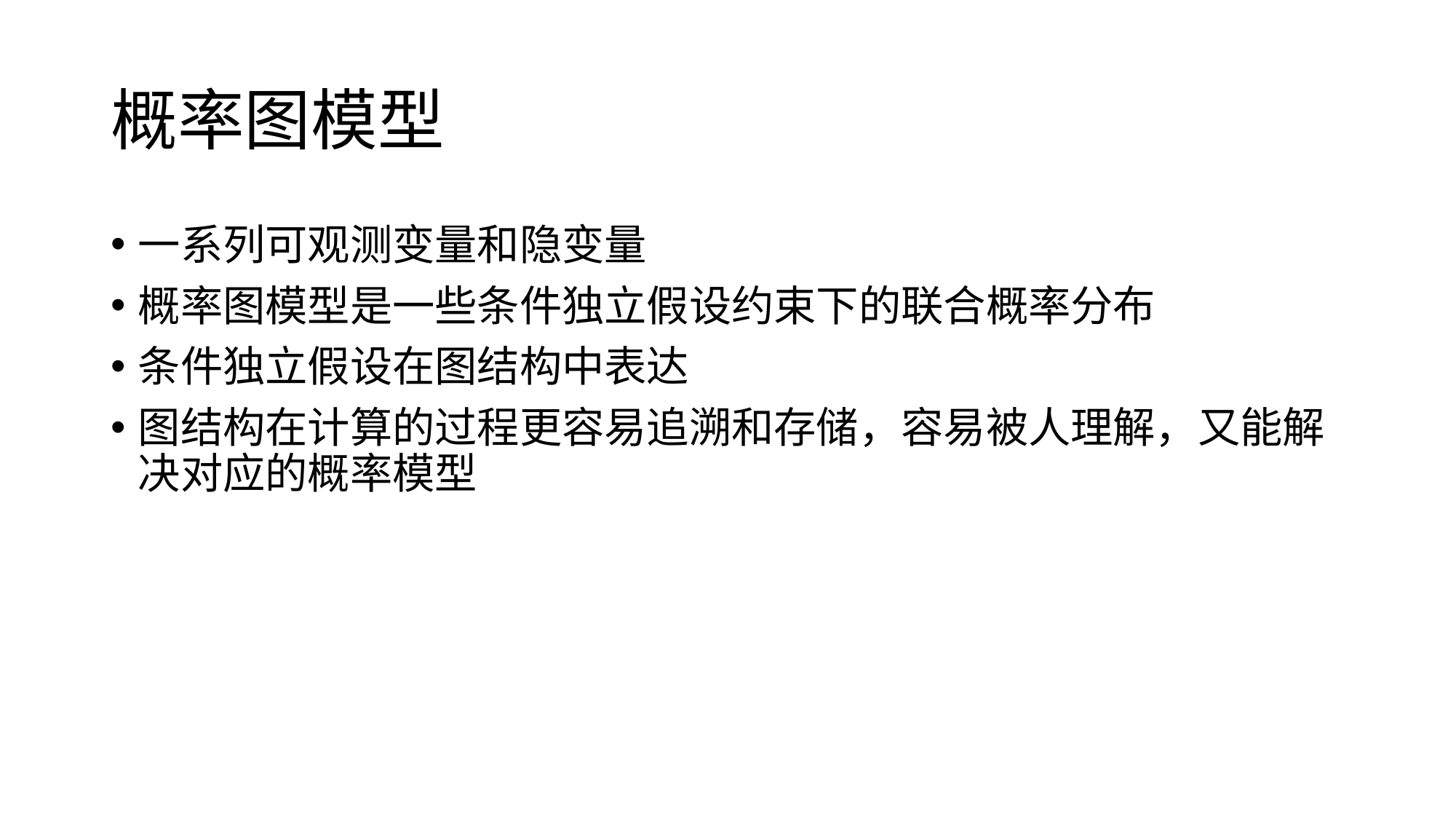

# 概率图模型
一系列可观测变量和隐变量
概率图模型是一些条件独立假设约束下的联合概率分布
条件独立假设在图结构中表达
图结构在计算的过程更容易追溯和存储，容易被人理解，又能解决对应的概率模型